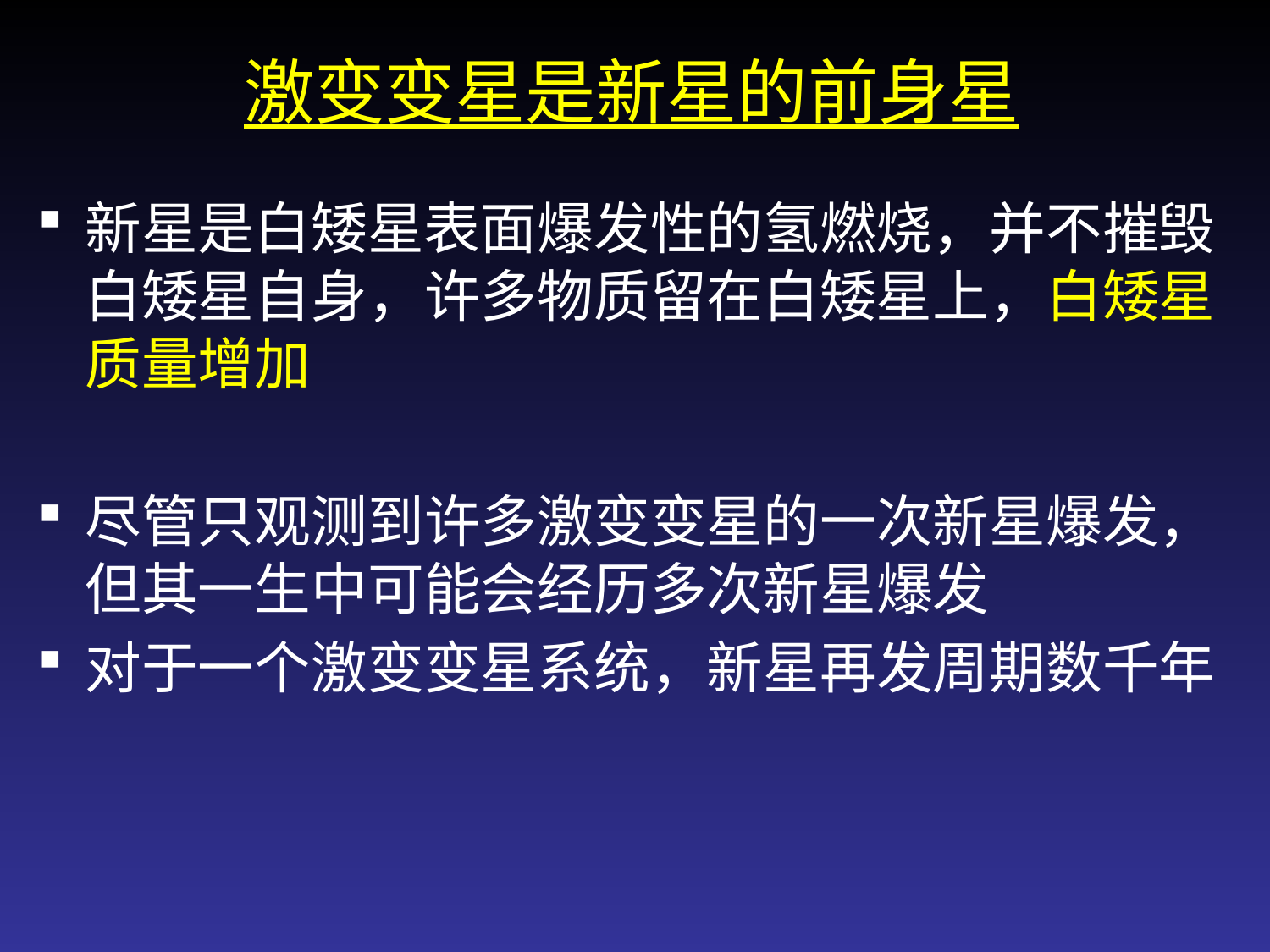

# 激变变星是新星的前身星
新星是白矮星表面爆发性的氢燃烧，并不摧毁白矮星自身，许多物质留在白矮星上，白矮星质量增加

尽管只观测到许多激变变星的一次新星爆发，但其一生中可能会经历多次新星爆发
对于一个激变变星系统，新星再发周期数千年